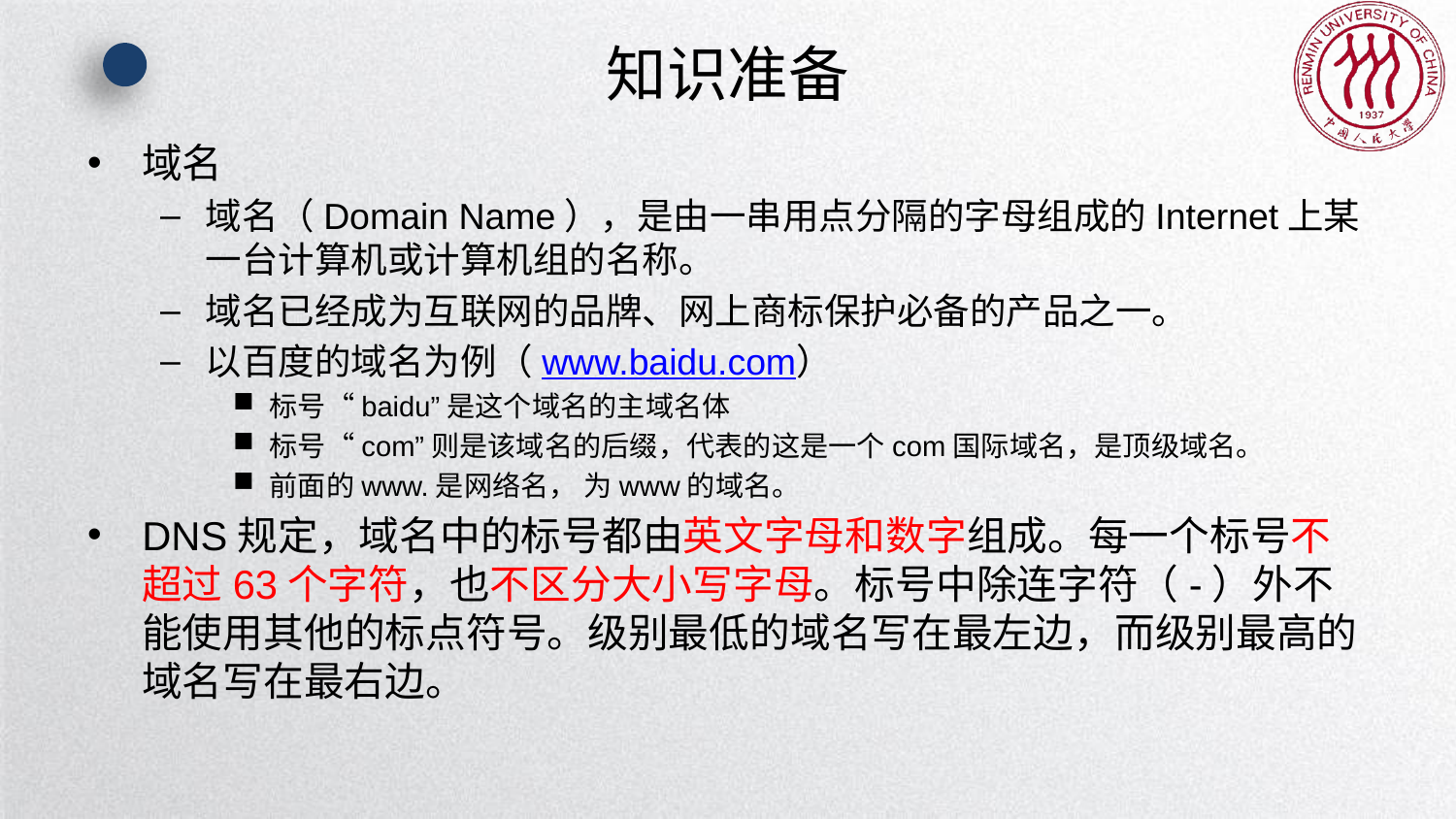

# 知识准备
域名
域名（Domain Name），是由一串用点分隔的字母组成的Internet上某一台计算机或计算机组的名称。
域名已经成为互联网的品牌、网上商标保护必备的产品之一。
以百度的域名为例（www.baidu.com）
标号“baidu”是这个域名的主域名体
标号“com”则是该域名的后缀，代表的这是一个com国际域名，是顶级域名。
前面的www.是网络名， 为www的域名。
DNS规定，域名中的标号都由英文字母和数字组成。每一个标号不超过63个字符，也不区分大小写字母。标号中除连字符（-）外不能使用其他的标点符号。级别最低的域名写在最左边，而级别最高的域名写在最右边。